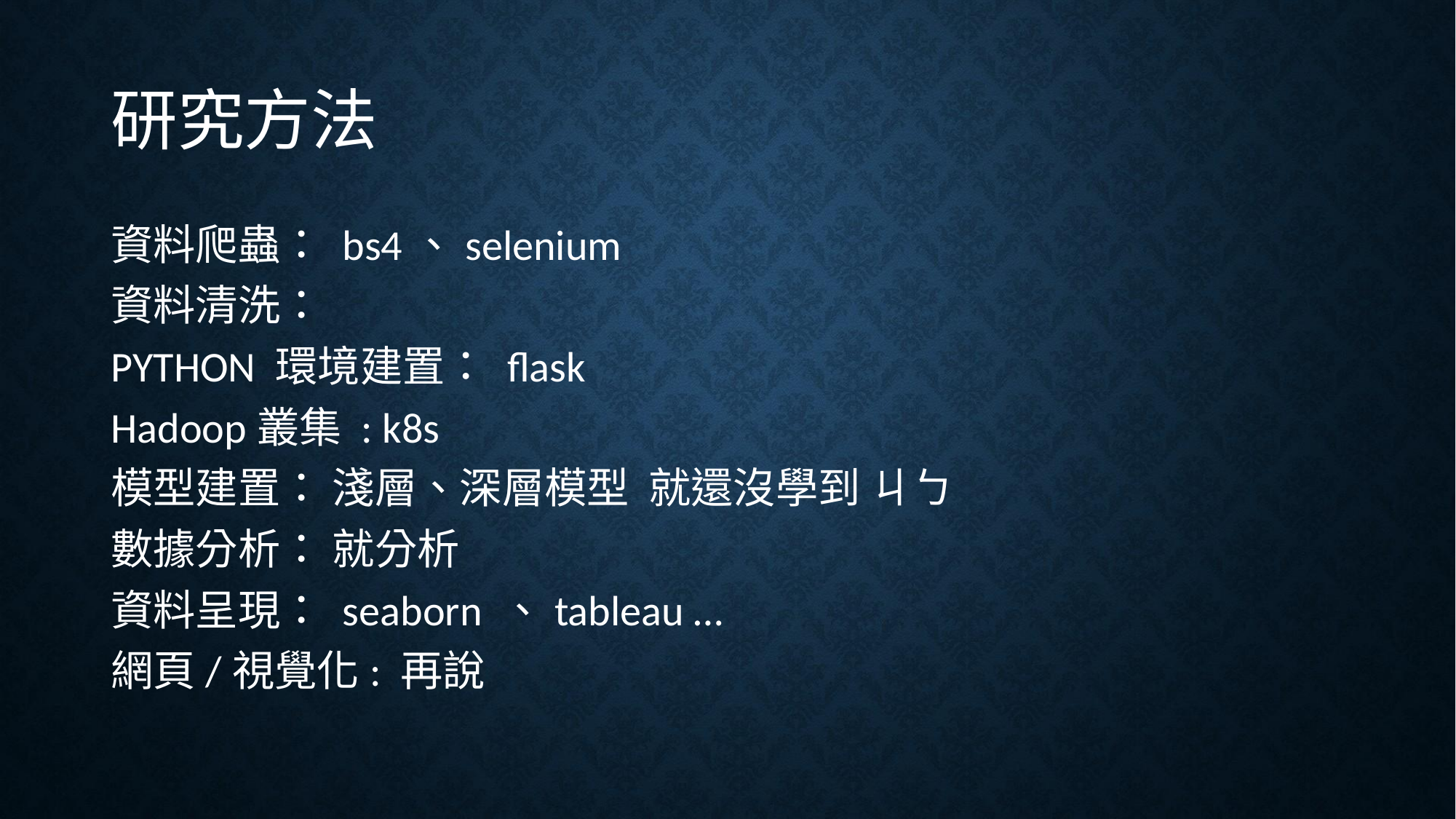

# 研究方法
資料爬蟲： bs4、selenium
資料清洗：
PYTHON 環境建置： flask
Hadoop叢集 : k8s
模型建置： 淺層、深層模型  就還沒學到 ㄐㄅ
數據分析： 就分析
資料呈現： seaborn 、tableau …
網頁/視覺化: 再說